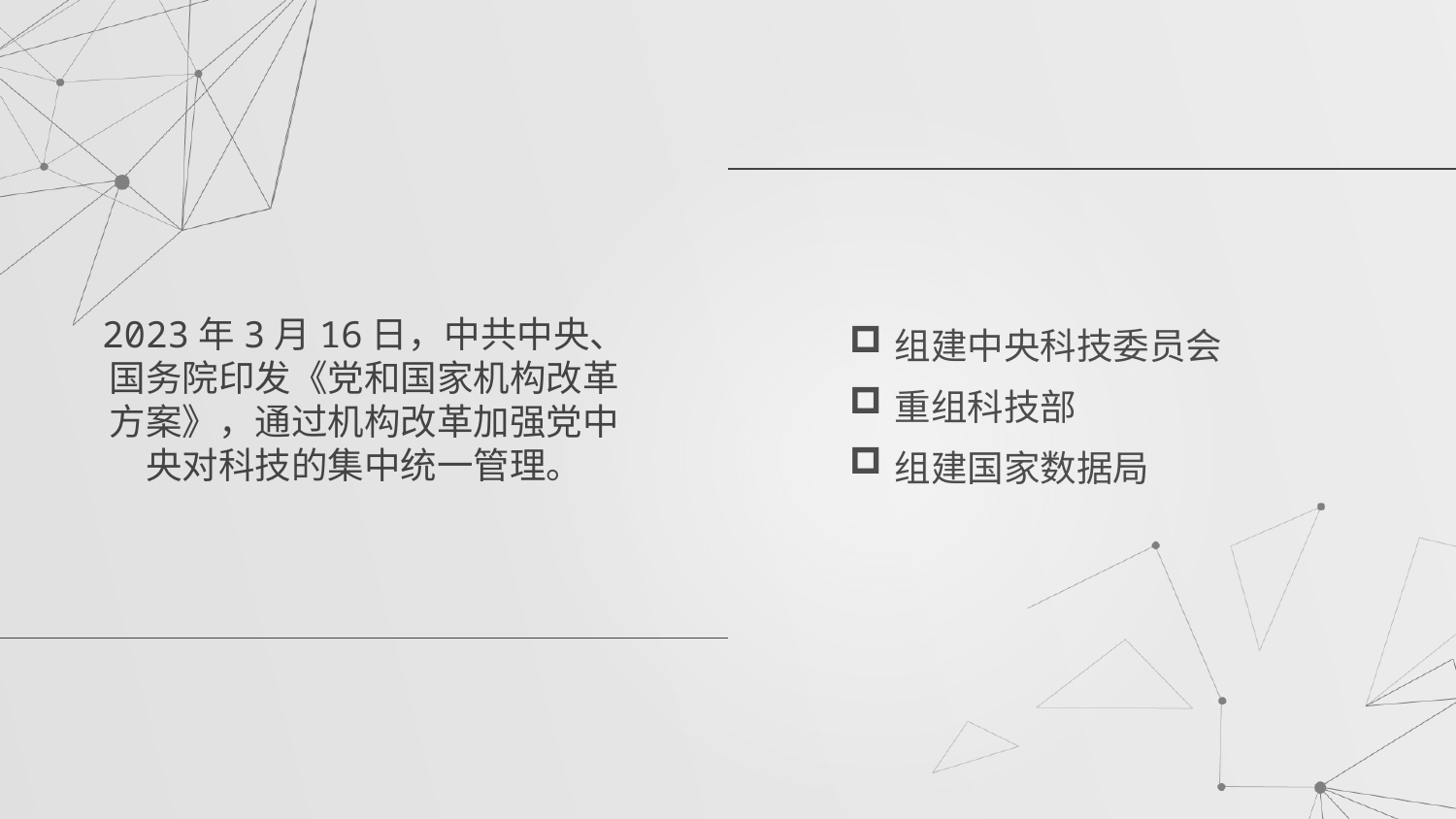

2023年3月16日，中共中央、国务院印发《党和国家机构改革方案》，通过机构改革加强党中央对科技的集中统一管理。
组建中央科技委员会

重组科技部

组建国家数据局